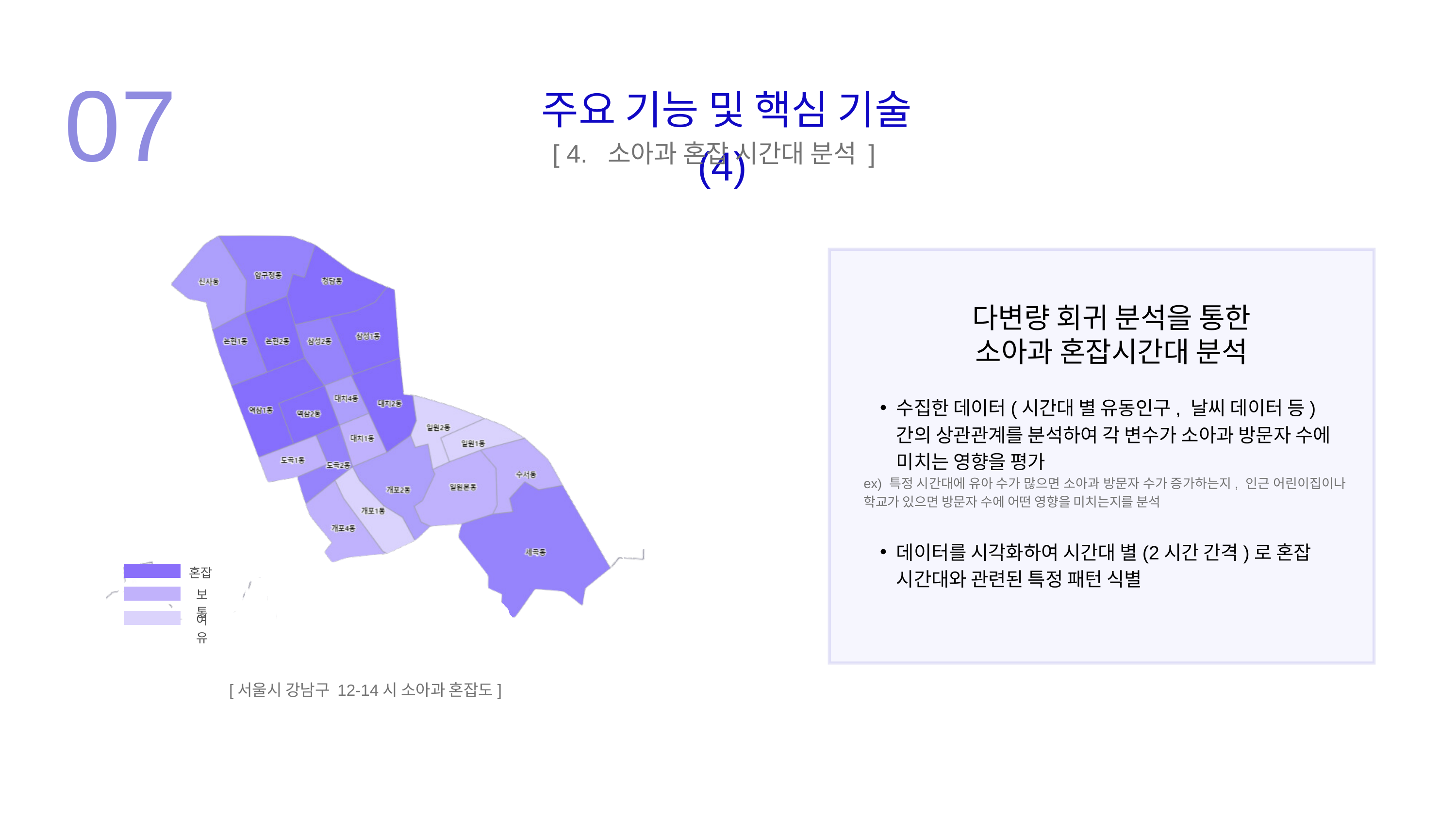

07
 주요 기능 및 핵심 기술(4)
[ 4.  소아과 혼잡 시간대 분석 ]

다변량 회귀 분석을 통한
소아과 혼잡시간대 분석
수집한 데이터(시간대 별 유동인구, 날씨 데이터 등) 간의 상관관계를 분석하여 각 변수가 소아과 방문자 수에 미치는 영향을 평가
ex) 특정 시간대에 유아 수가 많으면 소아과 방문자 수가 증가하는지, 인근 어린이집이나 학교가 있으면 방문자 수에 어떤 영향을 미치는지를 분석

데이터를 시각화하여 시간대 별(2시간 간격)로 혼잡 시간대와 관련된 특정 패턴 식별

혼잡
보통

여유

[서울시 강남구 12-14시 소아과 혼잡도]